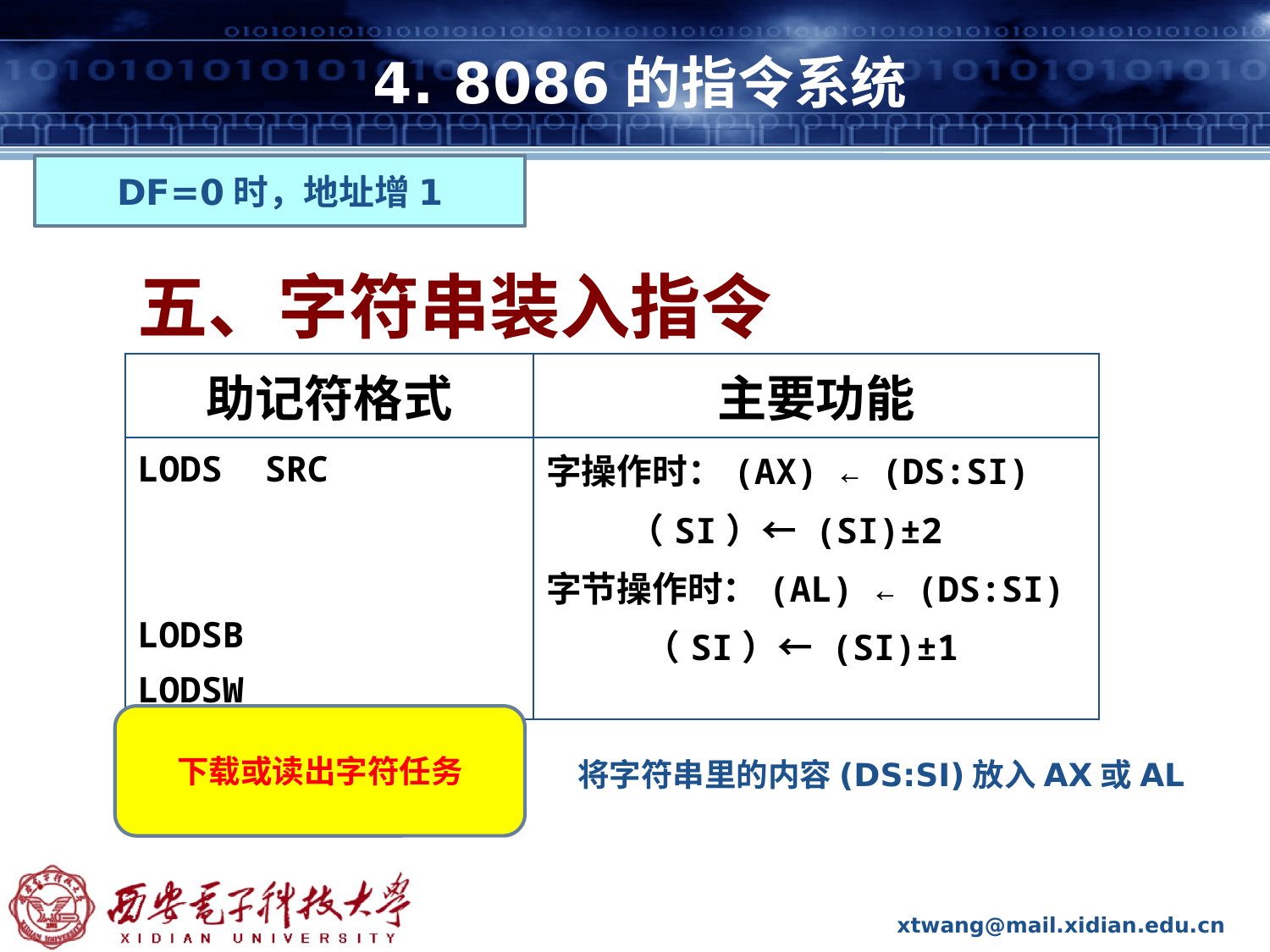

# 4. 8086的指令系统
DF=0时，地址增1
五、字符串装入指令
| 助记符格式 | 主要功能 |
| --- | --- |
| LODS SRC LODSB LODSW | 字操作时：(AX) ← (DS:SI) （SI）← (SI)±2 字节操作时：(AL) ← (DS:SI) （SI）← (SI)±1 |
下载或读出字符任务
将字符串里的内容(DS:SI)放入AX或AL